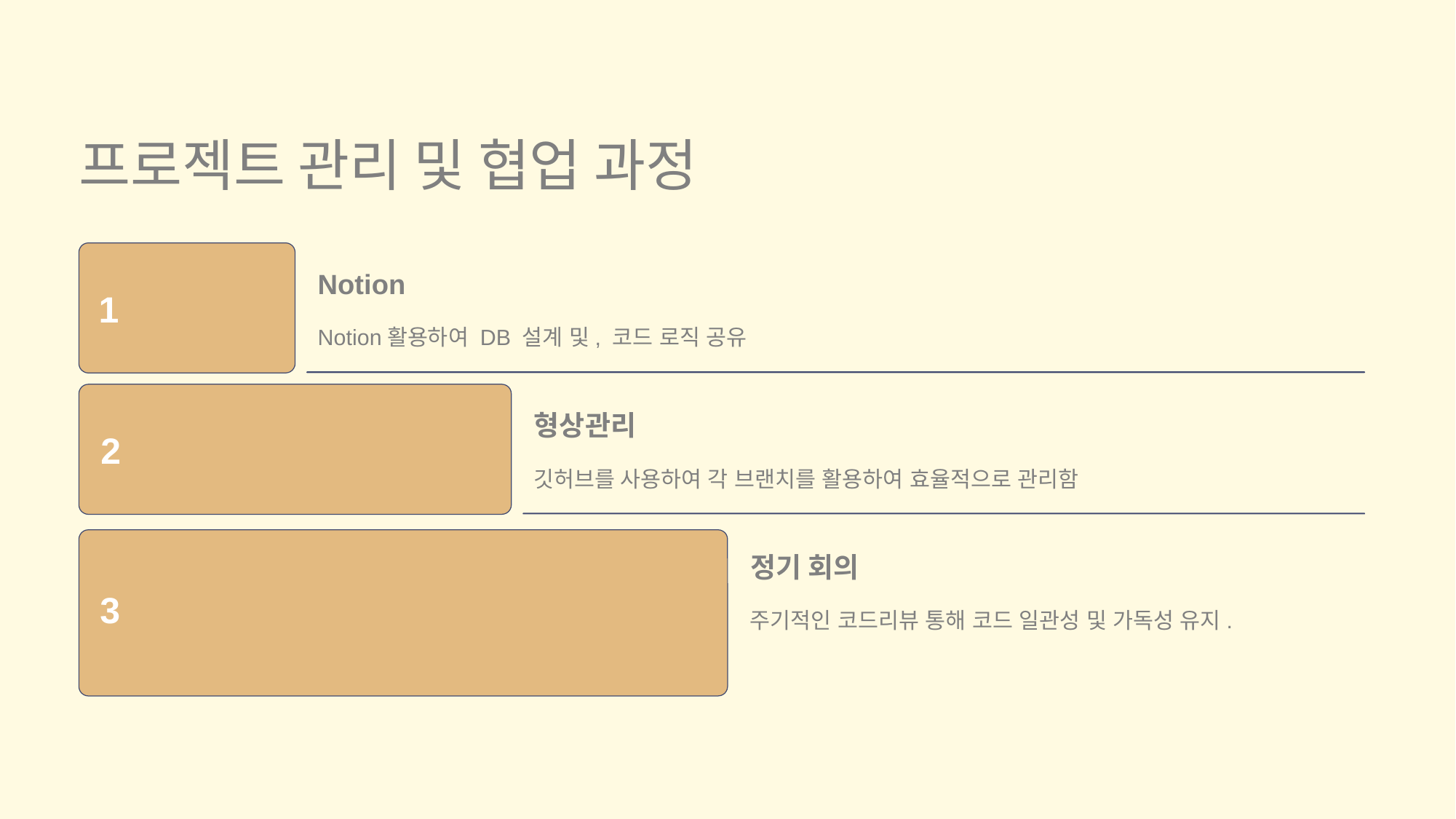

프로젝트 관리 및 협업 과정

Notion
1
Notion활용하여 DB 설계 및, 코드 로직 공유

형상관리
2
깃허브를 사용하여 각 브랜치를 활용하여 효율적으로 관리함

정기 회의
3
주기적인 코드리뷰 통해 코드 일관성 및 가독성 유지.